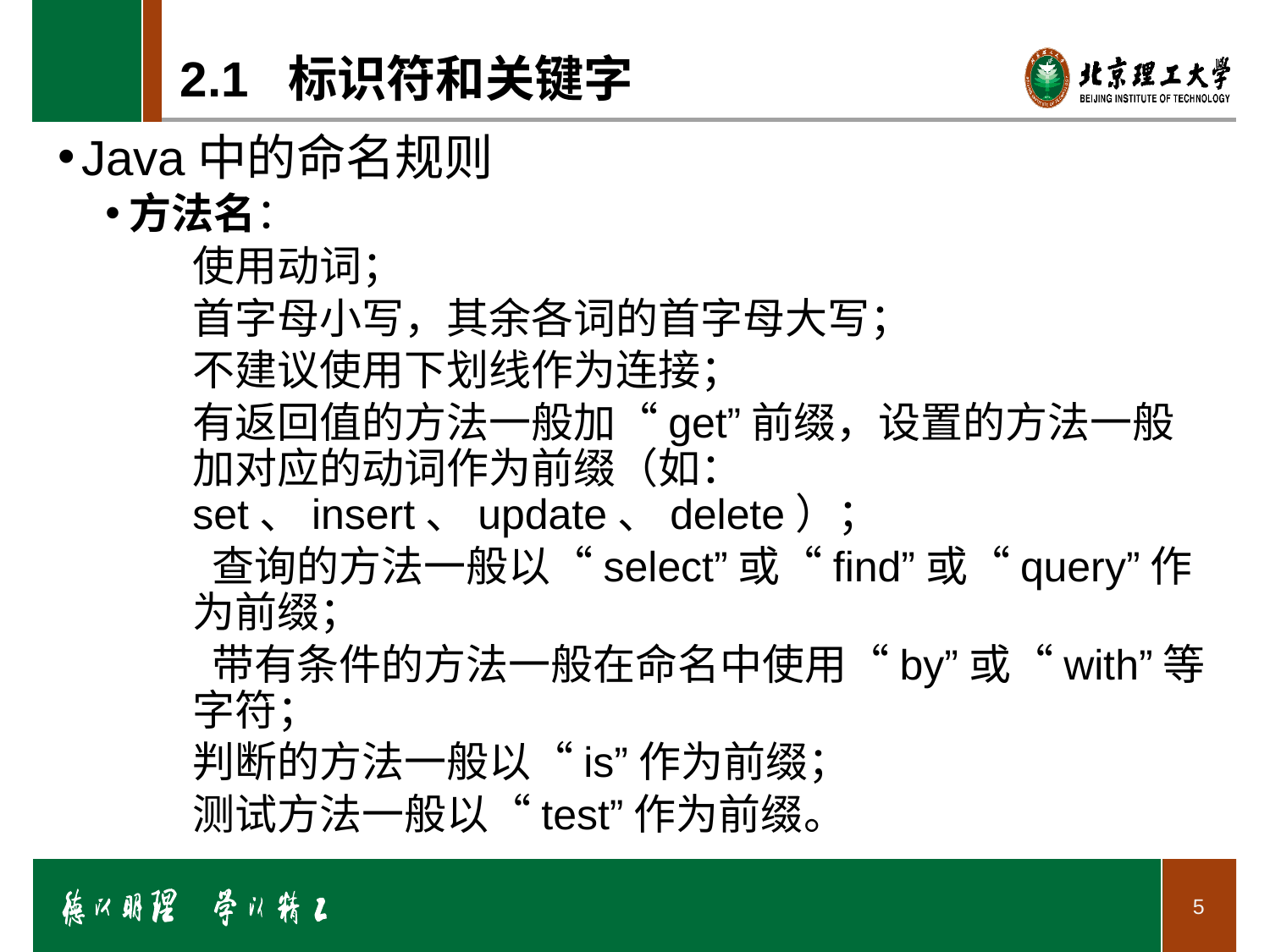

# 2.1  标识符和关键字
Java中的命名规则
方法名：
使用动词；
首字母小写，其余各词的首字母大写；
不建议使用下划线作为连接；
有返回值的方法一般加“get”前缀，设置的方法一般加对应的动词作为前缀（如：set、insert、update、delete）；
 查询的方法一般以“select”或“find”或“query”作为前缀；
 带有条件的方法一般在命名中使用“by”或“with”等字符；
判断的方法一般以“is”作为前缀；
测试方法一般以“test”作为前缀。